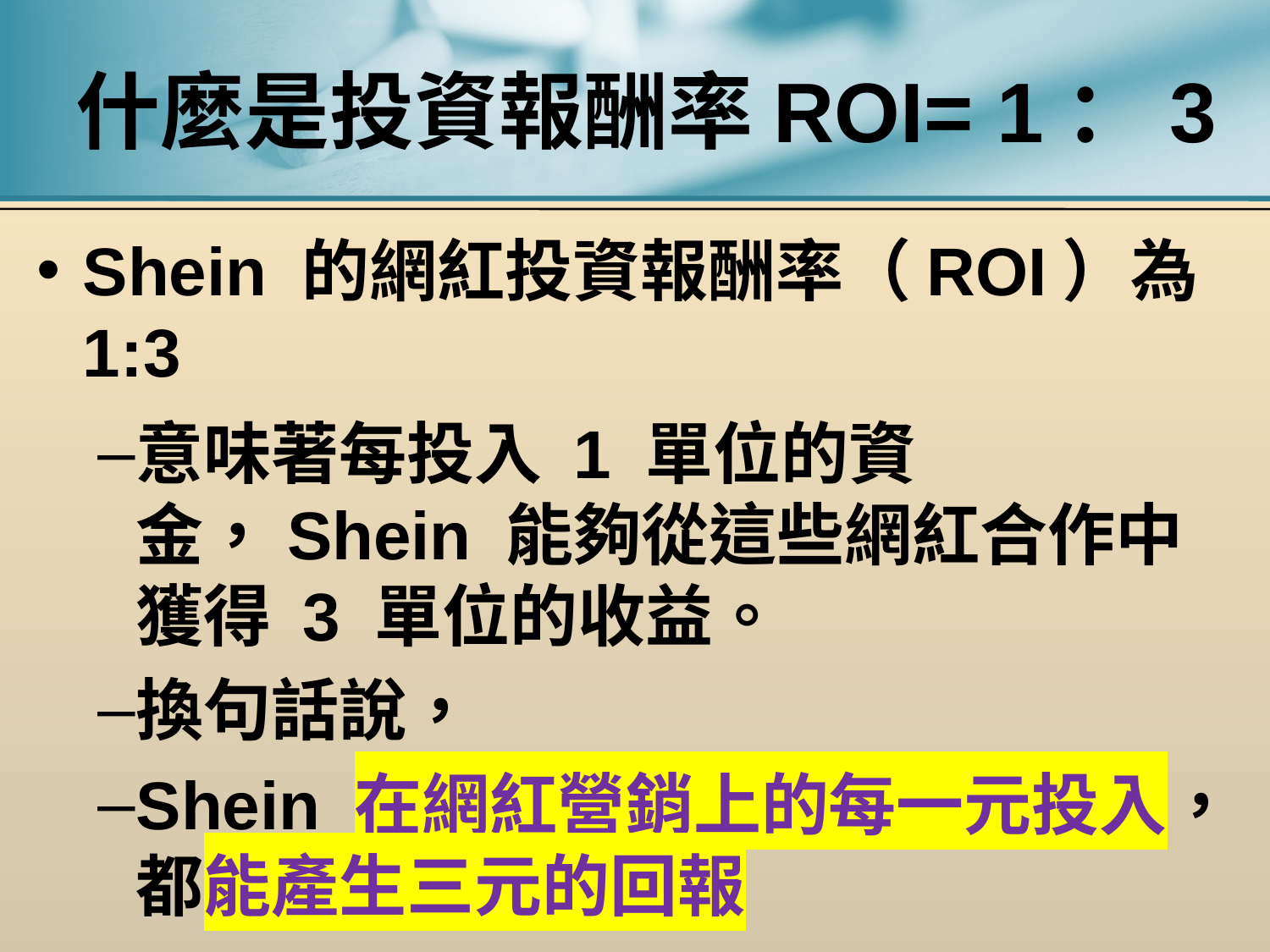

# 什麼是投資報酬率ROI= 1：3
Shein 的網紅投資報酬率（ROI）為 1:3
意味著每投入 1 單位的資金，Shein 能夠從這些網紅合作中獲得 3 單位的收益。
換句話說，
Shein 在網紅營銷上的每一元投入，都能產生三元的回報